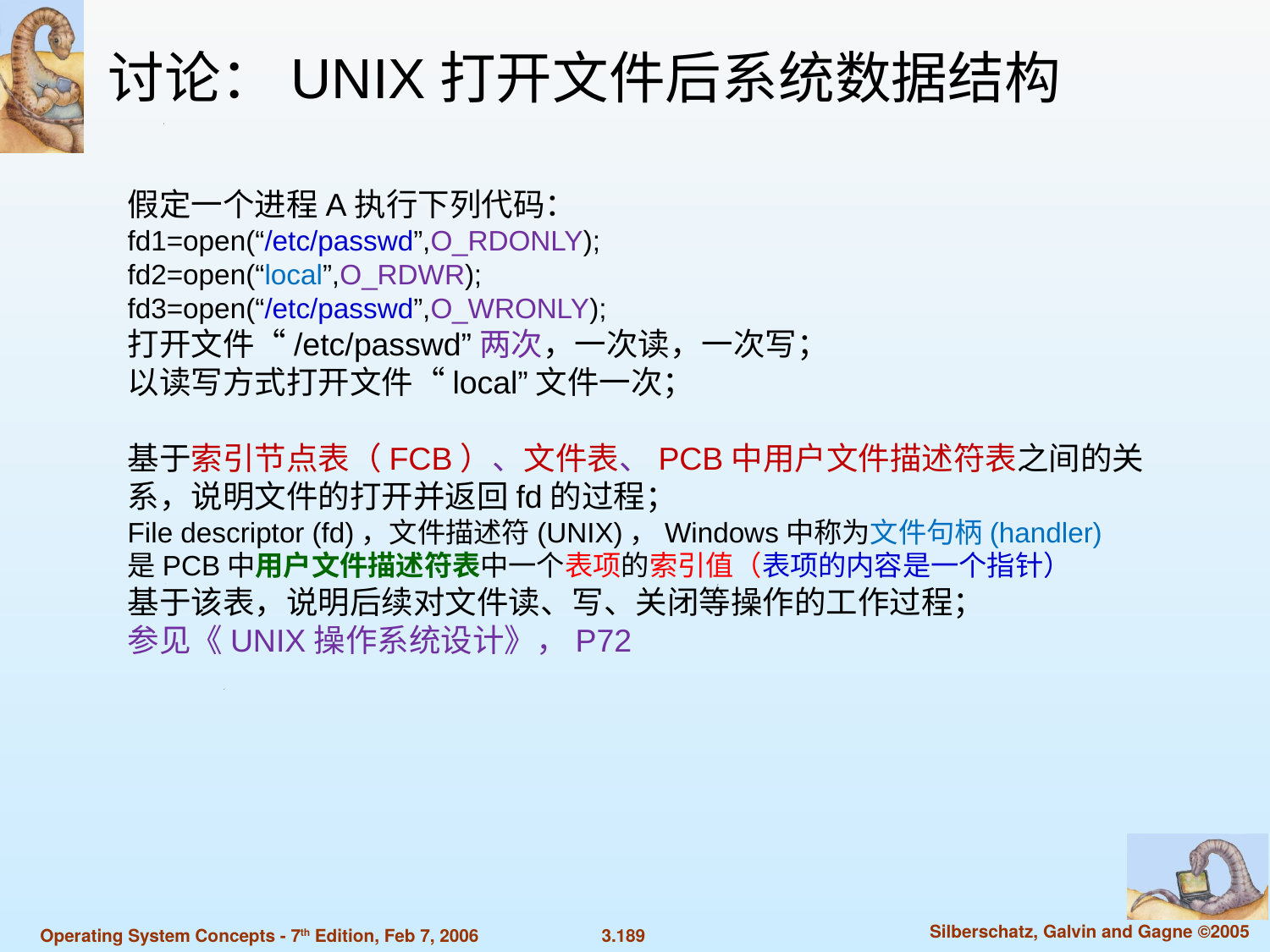

讨论：UNIX打开文件后系统数据结构
假定一个进程A执行下列代码：
fd1=open(“/etc/passwd”,O_RDONLY);
fd2=open(“local”,O_RDWR);
fd3=open(“/etc/passwd”,O_WRONLY);
打开文件“/etc/passwd”两次，一次读，一次写；
以读写方式打开文件“local”文件一次；

基于索引节点表（FCB）、文件表、PCB中用户文件描述符表之间的关系，说明文件的打开并返回fd的过程；
File descriptor (fd)，文件描述符(UNIX)，Windows中称为文件句柄(handler)
是PCB中用户文件描述符表中一个表项的索引值（表项的内容是一个指针）
基于该表，说明后续对文件读、写、关闭等操作的工作过程；
参见《UNIX操作系统设计》，P72